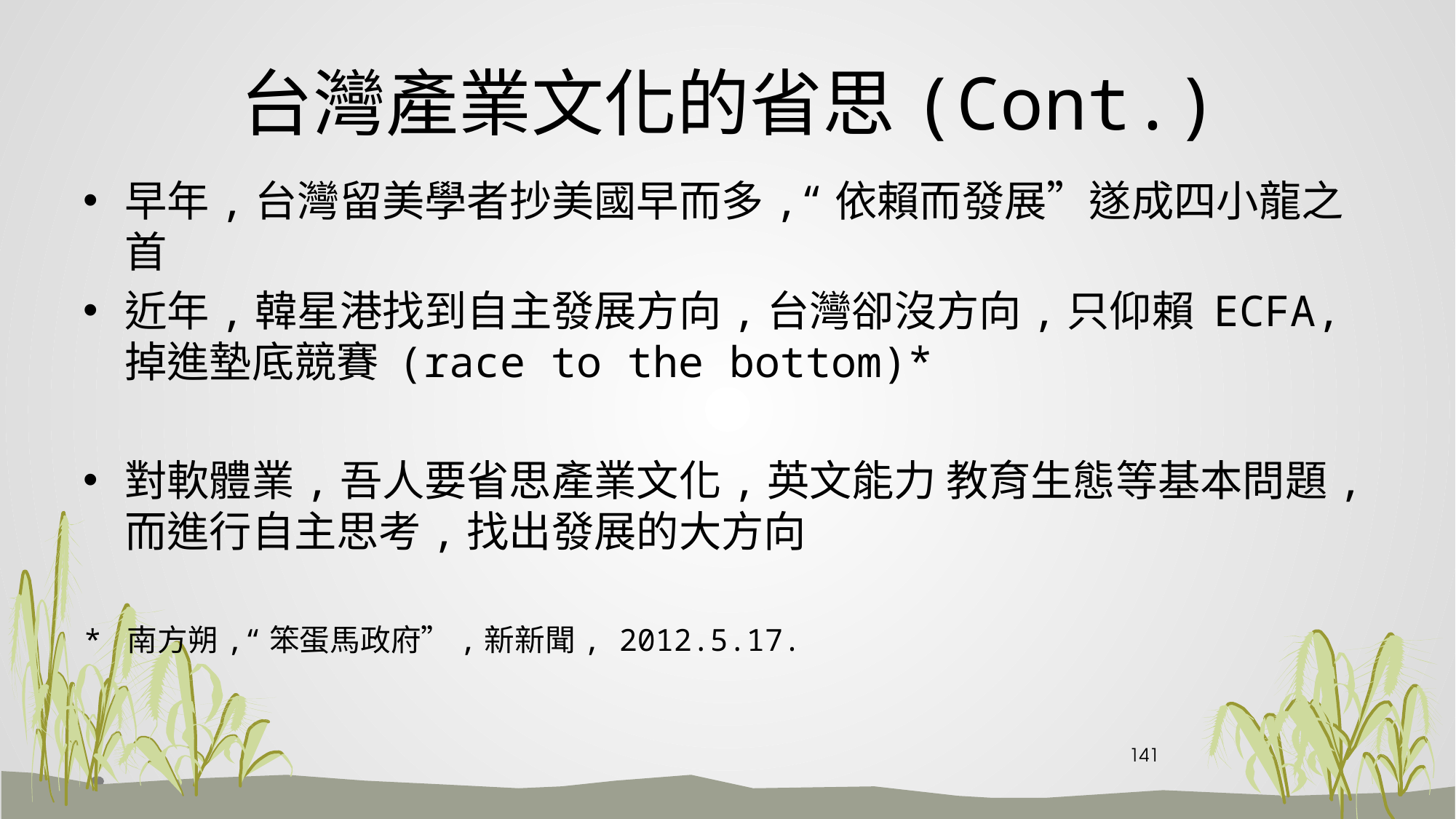

# 台灣產業文化的省思(Cont.)
早年,台灣留美學者抄美國早而多,“依賴而發展”遂成四小龍之首
近年,韓星港找到自主發展方向,台灣卻沒方向,只仰賴 ECFA,掉進墊底競賽 (race to the bottom)*

對軟體業,吾人要省思產業文化,英文能力 教育生態等基本問題,而進行自主思考,找出發展的大方向

* 南方朔,“笨蛋馬政府”,新新聞, 2012.5.17.
141